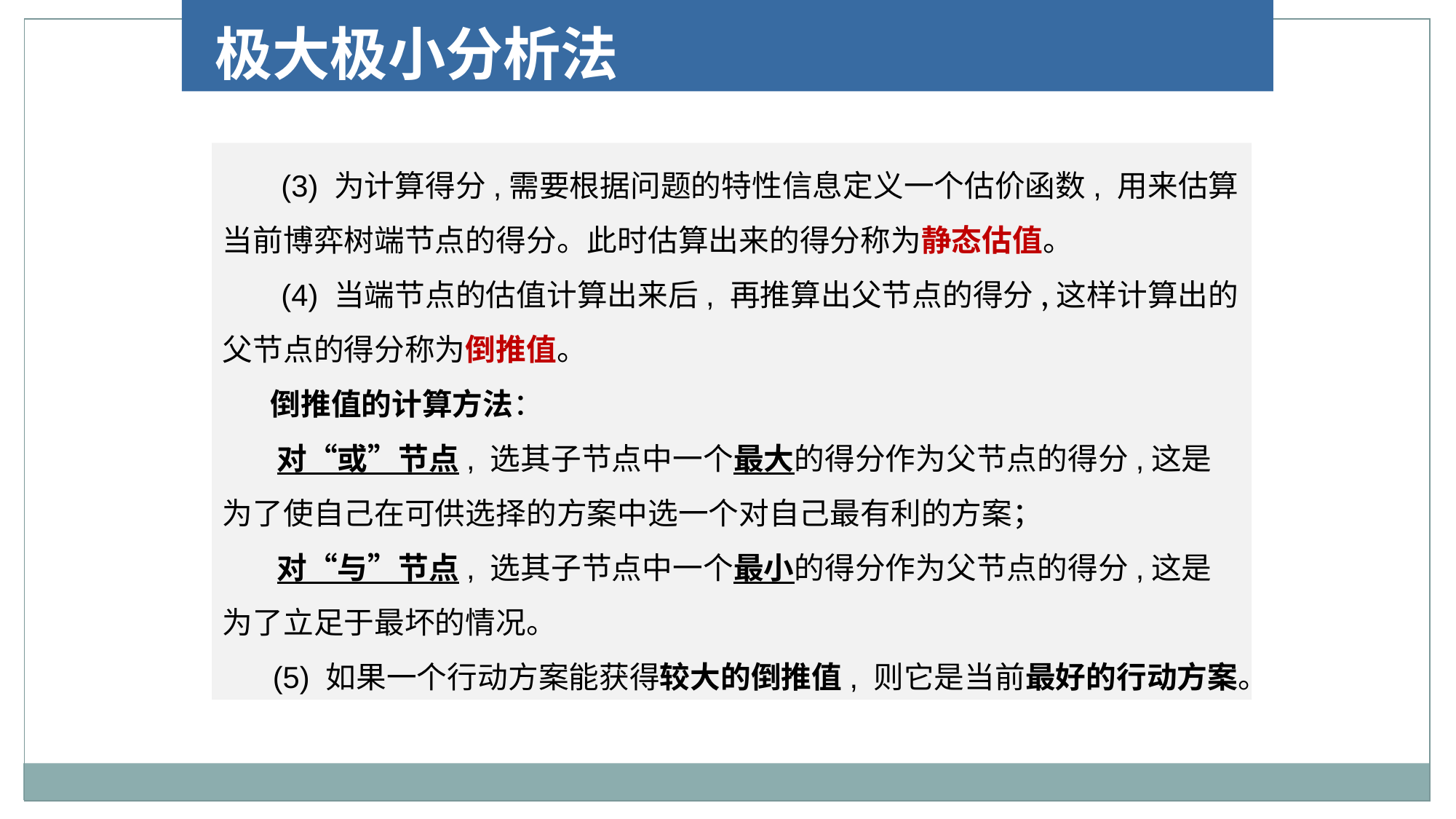

极大极小分析法
       (3) 为计算得分,需要根据问题的特性信息定义一个估价函数, 用来估算当前博弈树端节点的得分。此时估算出来的得分称为静态估值。
       (4) 当端节点的估值计算出来后, 再推算出父节点的得分,这样计算出的父节点的得分称为倒推值。
      倒推值的计算方法：
       对“或”节点, 选其子节点中一个最大的得分作为父节点的得分,这是为了使自己在可供选择的方案中选一个对自己最有利的方案；
       对“与”节点, 选其子节点中一个最小的得分作为父节点的得分,这是为了立足于最坏的情况。
      (5) 如果一个行动方案能获得较大的倒推值, 则它是当前最好的行动方案。